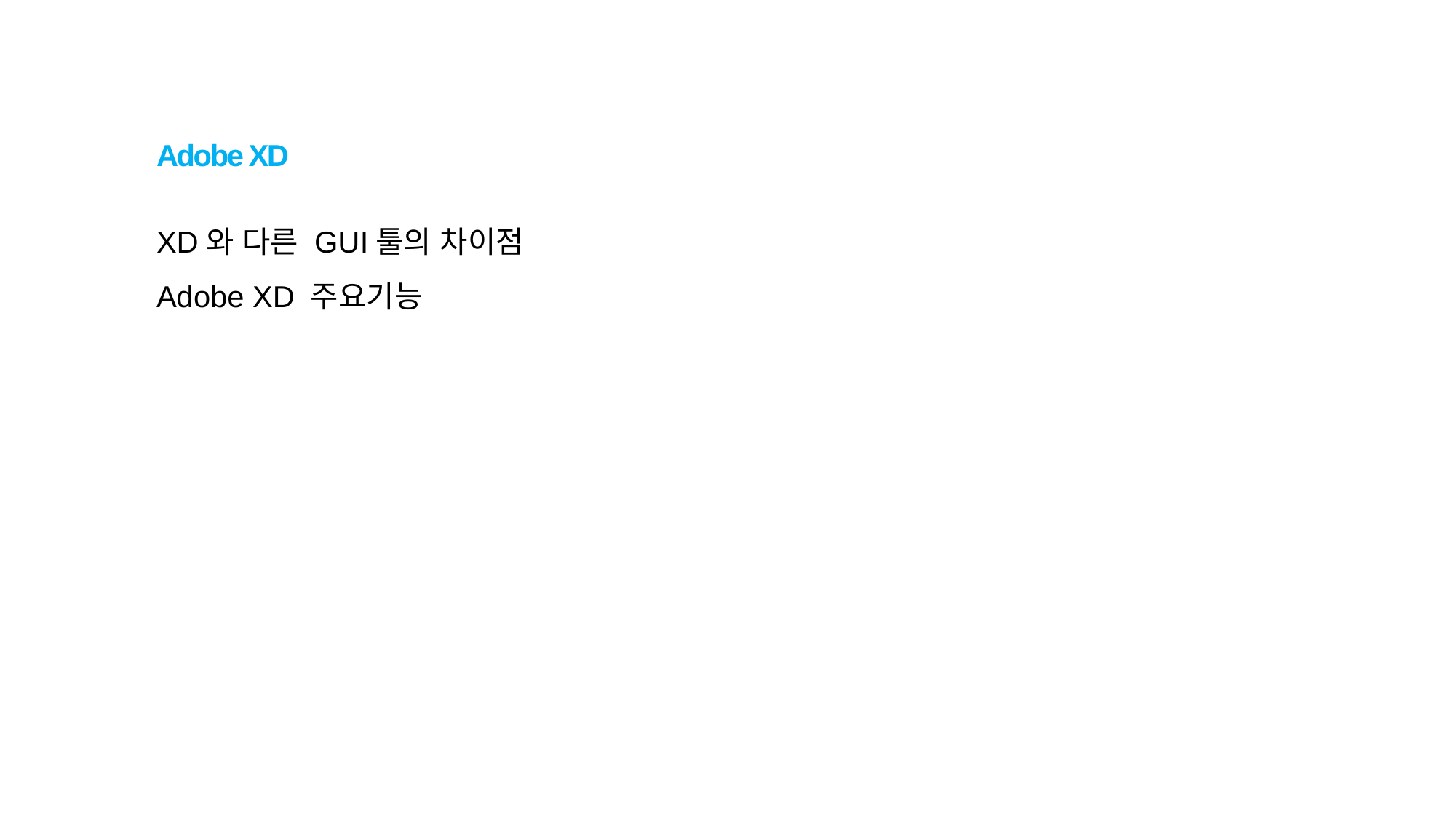

Adobe XD
# XD와 다른 GUI툴의 차이점 Adobe XD 주요기능